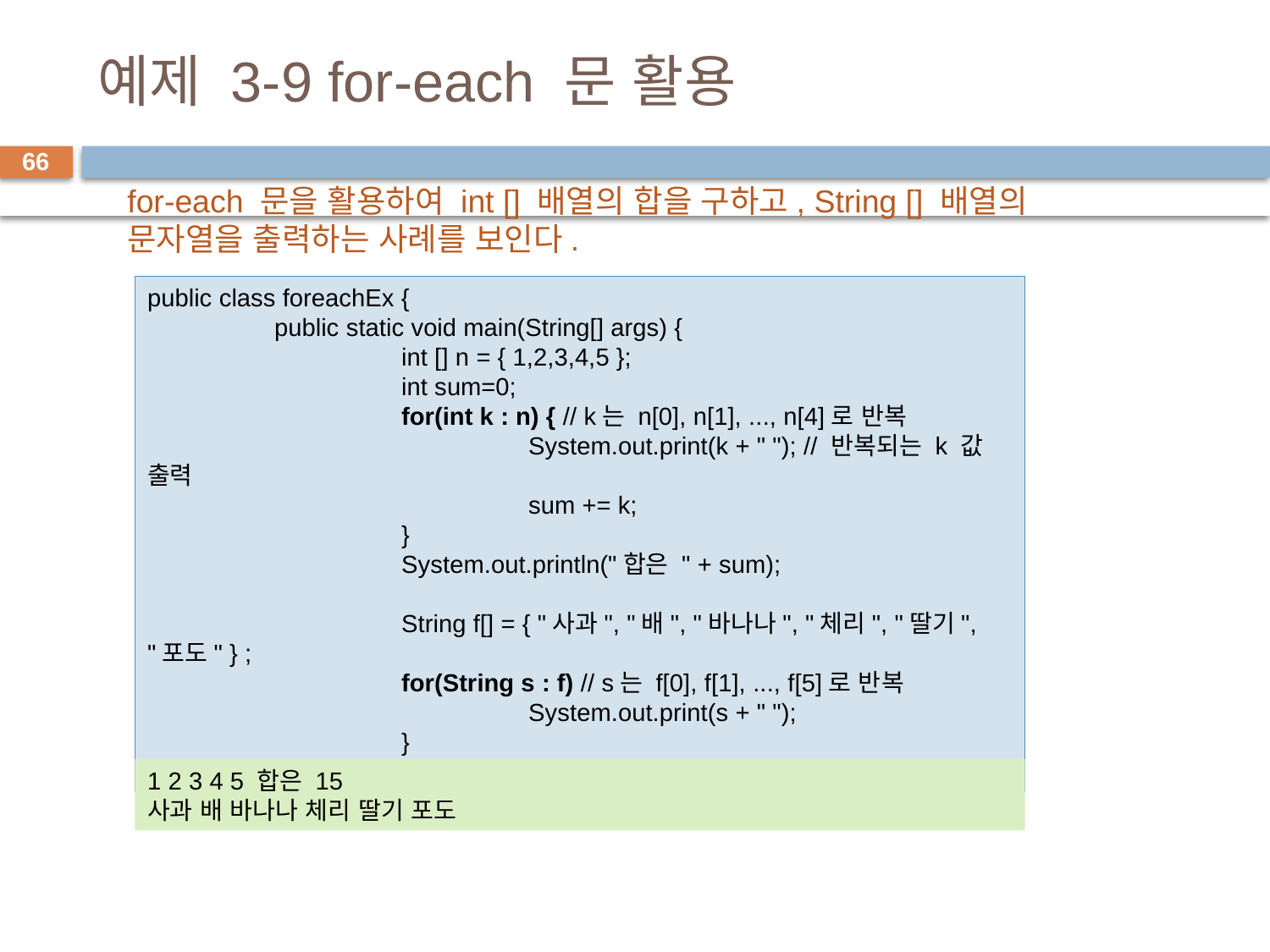

# 예제 3-9 for-each 문 활용
66
for-each 문을 활용하여 int [] 배열의 합을 구하고, String [] 배열의 문자열을 출력하는 사례를 보인다.
public class foreachEx {
	public static void main(String[] args) {
		int [] n = { 1,2,3,4,5 };
		int sum=0;
		for(int k : n) { // k는 n[0], n[1], ..., n[4]로 반복
			System.out.print(k + " "); // 반복되는 k 값 출력
			sum += k;
		}
		System.out.println("합은 " + sum);

		String f[] = { "사과", "배", "바나나", "체리", "딸기", "포도" } ;
		for(String s : f) // s는 f[0], f[1], ..., f[5]로 반복
			System.out.print(s + " ");
		}
}
1 2 3 4 5 합은 15
사과 배 바나나 체리 딸기 포도